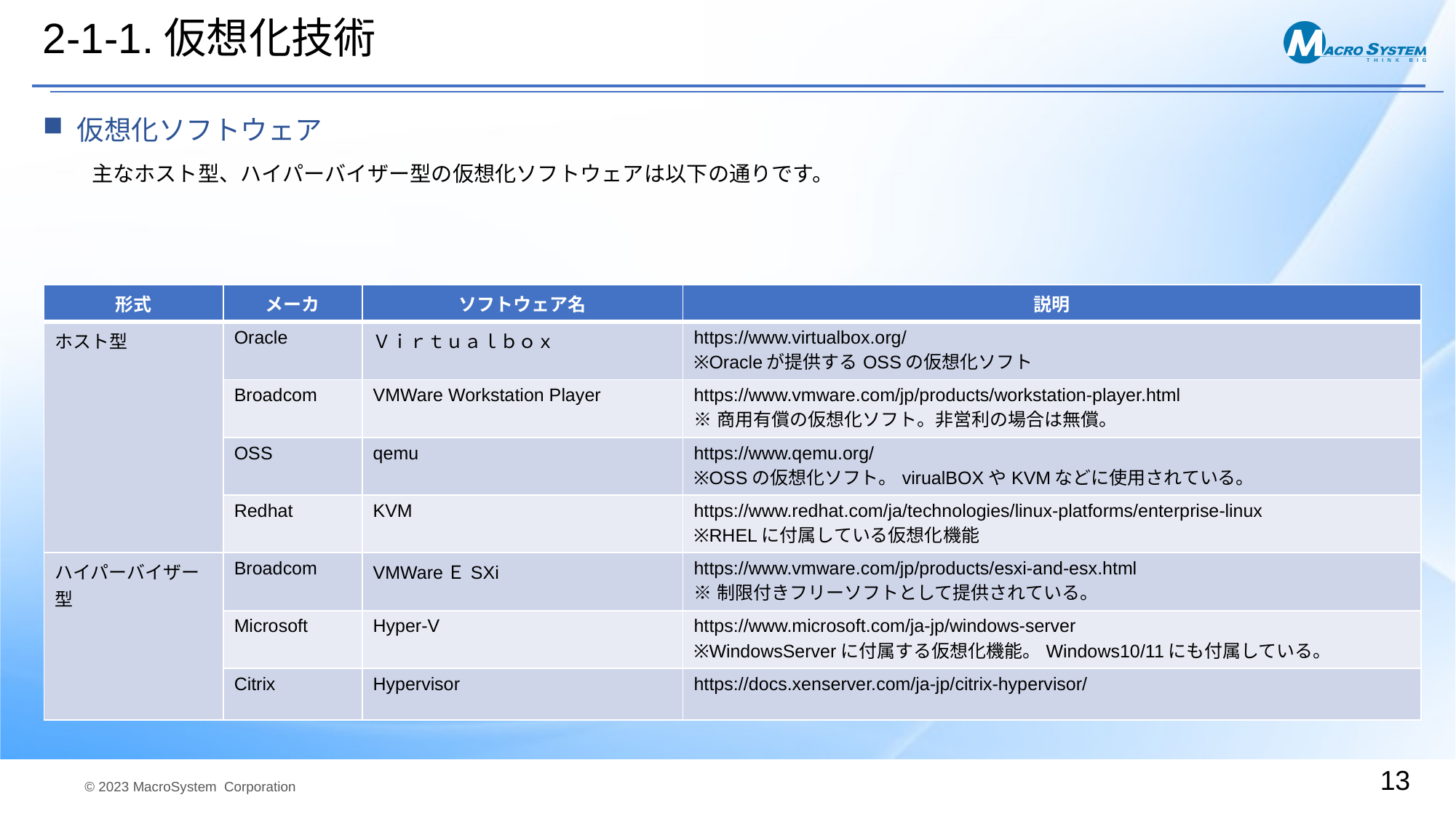

# 2-1-1.仮想化技術
仮想化ソフトウェア
主なホスト型、ハイパーバイザー型の仮想化ソフトウェアは以下の通りです。
| 形式 | メーカ | ソフトウェア名 | 説明 |
| --- | --- | --- | --- |
| ホスト型 | Oracle | Ｖｉｒｔｕａｌｂｏｘ | https://www.virtualbox.org/ ※Oracleが提供するOSSの仮想化ソフト |
|  | Broadcom | VMWare Workstation Player | https://www.vmware.com/jp/products/workstation-player.html ※商用有償の仮想化ソフト。非営利の場合は無償。 |
|  | OSS | qemu | https://www.qemu.org/ ※OSSの仮想化ソフト。virualBOXやKVMなどに使用されている。 |
|  | Redhat | KVM | https://www.redhat.com/ja/technologies/linux-platforms/enterprise-linux ※RHELに付属している仮想化機能 |
| ハイパーバイザー型 | Broadcom | VMWareＥSXi | https://www.vmware.com/jp/products/esxi-and-esx.html ※制限付きフリーソフトとして提供されている。 |
|  | Microsoft | Hyper-V | https://www.microsoft.com/ja-jp/windows-server ※WindowsServerに付属する仮想化機能。Windows10/11にも付属している。 |
|  | Citrix | Hypervisor | https://docs.xenserver.com/ja-jp/citrix-hypervisor/ |